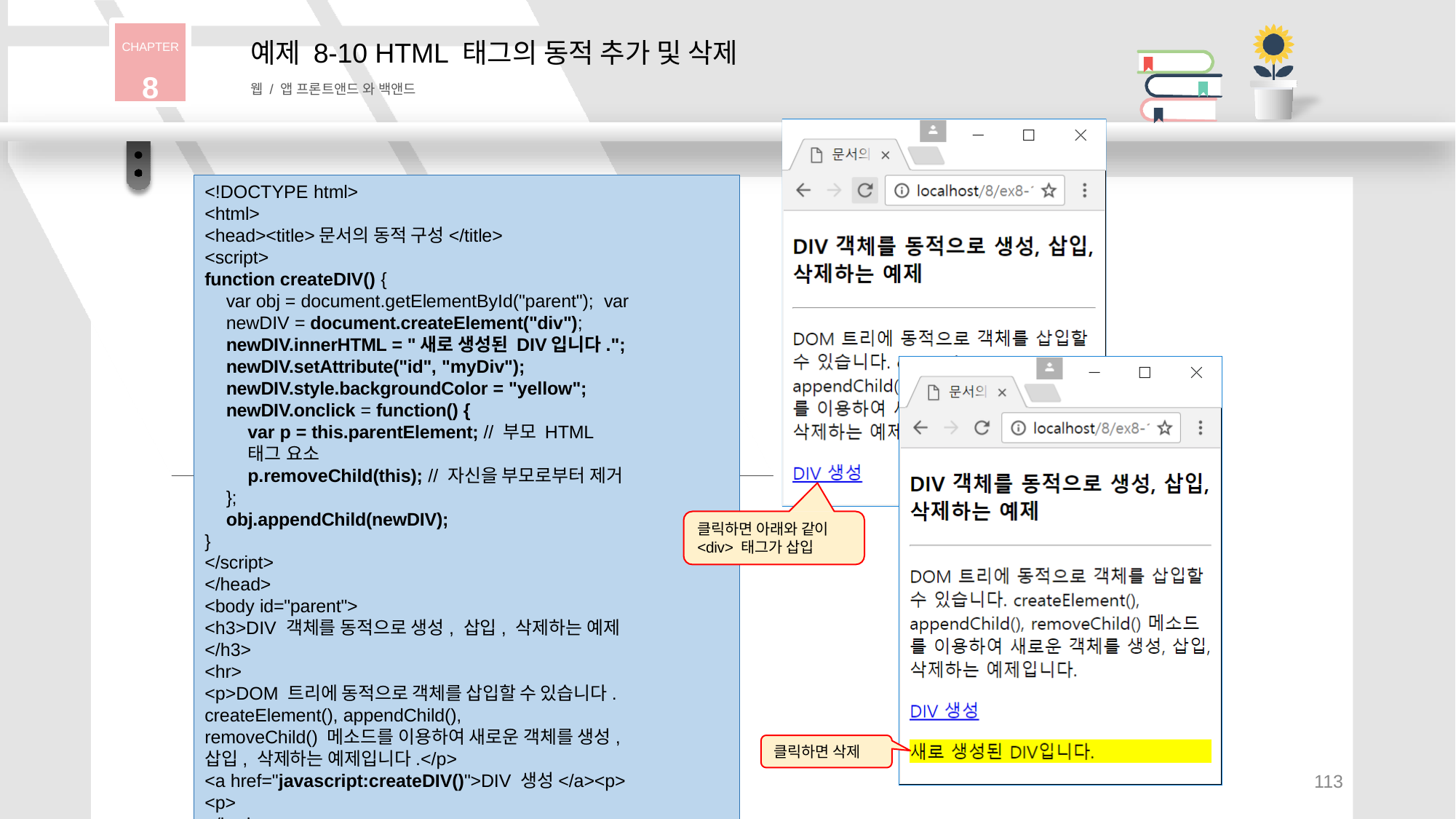

CHAPTER

8

# 예제 8-10 HTML 태그의 동적 추가 및 삭제

웹 / 앱 프론트앤드 와 백앤드

<!DOCTYPE html>
<html>
<head><title>문서의 동적 구성</title>
<script>
function createDIV() {
var obj = document.getElementById("parent");  var newDIV = document.createElement("div");  newDIV.innerHTML = "새로 생성된 DIV입니다.";  newDIV.setAttribute("id", "myDiv");  newDIV.style.backgroundColor = "yellow";  newDIV.onclick = function() {
var p = this.parentElement; // 부모 HTML 태그 요소
p.removeChild(this); // 자신을 부모로부터 제거
};
obj.appendChild(newDIV);
}
</script>
</head>
<body id="parent">
<h3>DIV 객체를 동적으로 생성, 삽입, 삭제하는 예제</h3>
<hr>
<p>DOM 트리에 동적으로 객체를 삽입할 수 있습니다.
createElement(), appendChild(),
removeChild() 메소드를 이용하여 새로운 객체를 생성,
삽입, 삭제하는 예제입니다.</p>
<a href="javascript:createDIV()">DIV 생성</a><p>
<p>
</body>
</html>

클릭하면 아래와 같이
<div> 태그가 삽입

클릭하면 삭제
113